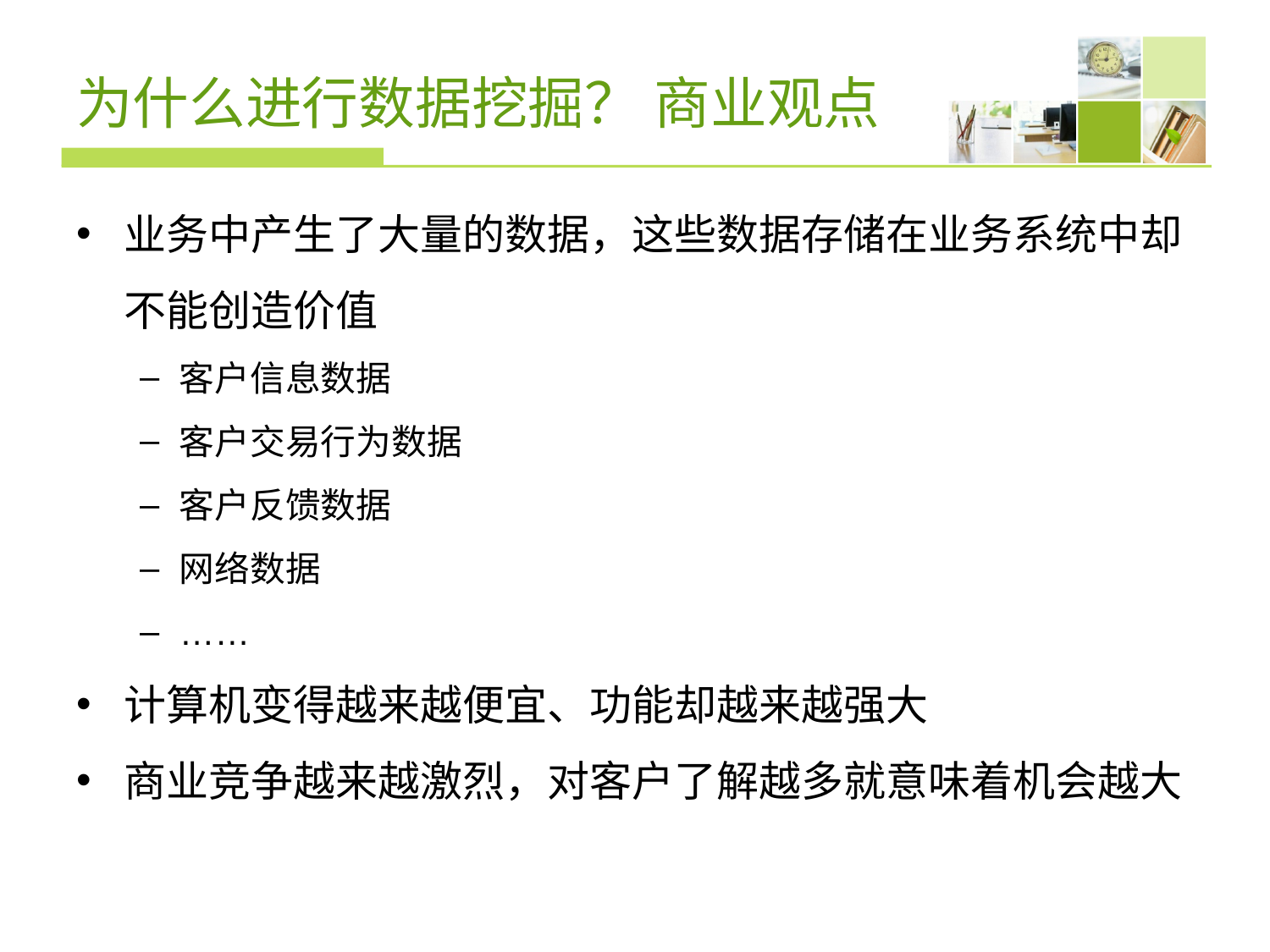

# 为什么进行数据挖掘？ 商业观点
业务中产生了大量的数据，这些数据存储在业务系统中却不能创造价值
客户信息数据
客户交易行为数据
客户反馈数据
网络数据
……
计算机变得越来越便宜、功能却越来越强大
商业竞争越来越激烈，对客户了解越多就意味着机会越大